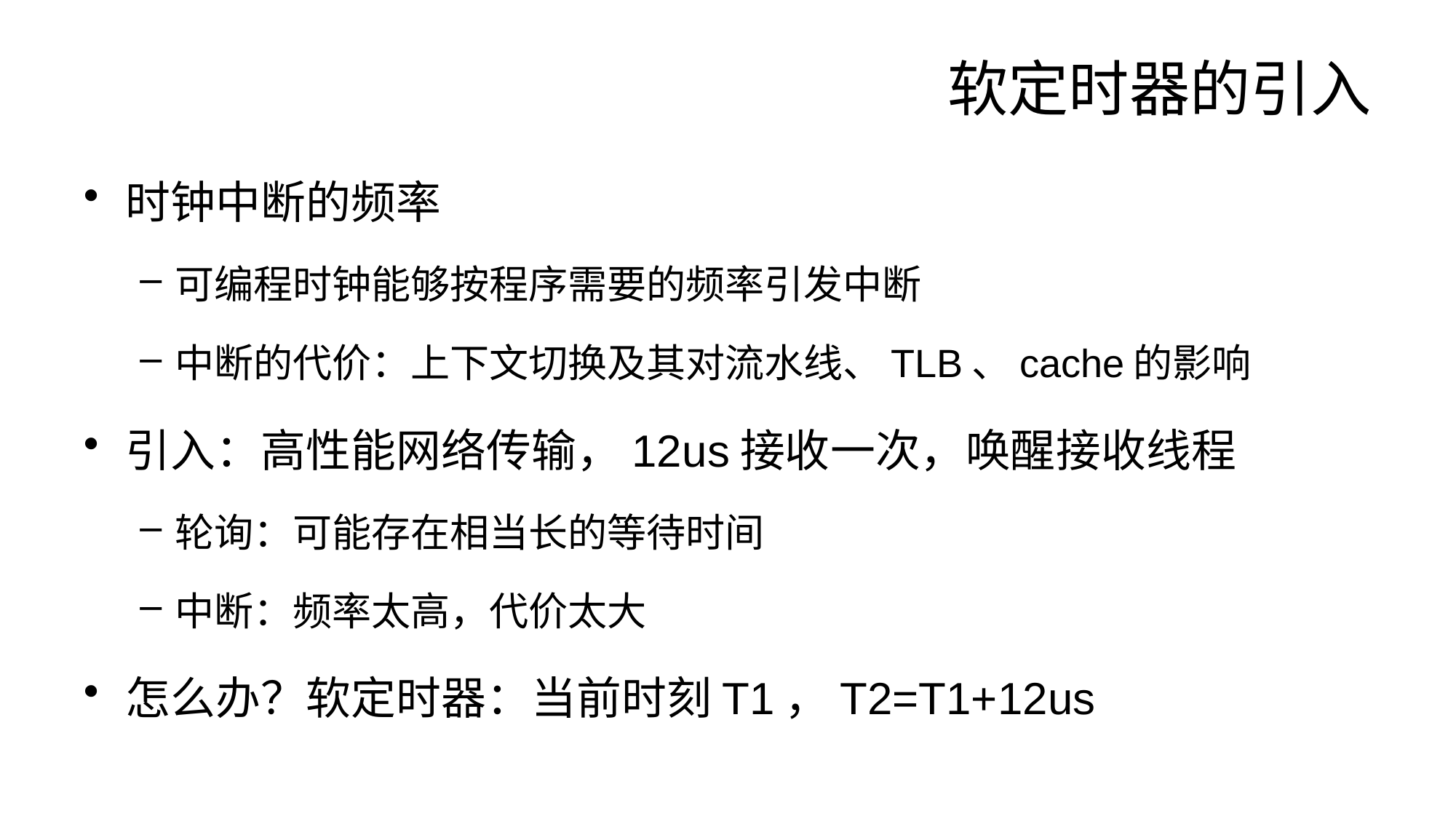

# 软定时器的引入
时钟中断的频率
可编程时钟能够按程序需要的频率引发中断
中断的代价：上下文切换及其对流水线、TLB、cache的影响
引入：高性能网络传输，12us接收一次，唤醒接收线程
轮询：可能存在相当长的等待时间
中断：频率太高，代价太大
怎么办？软定时器：当前时刻T1，T2=T1+12us